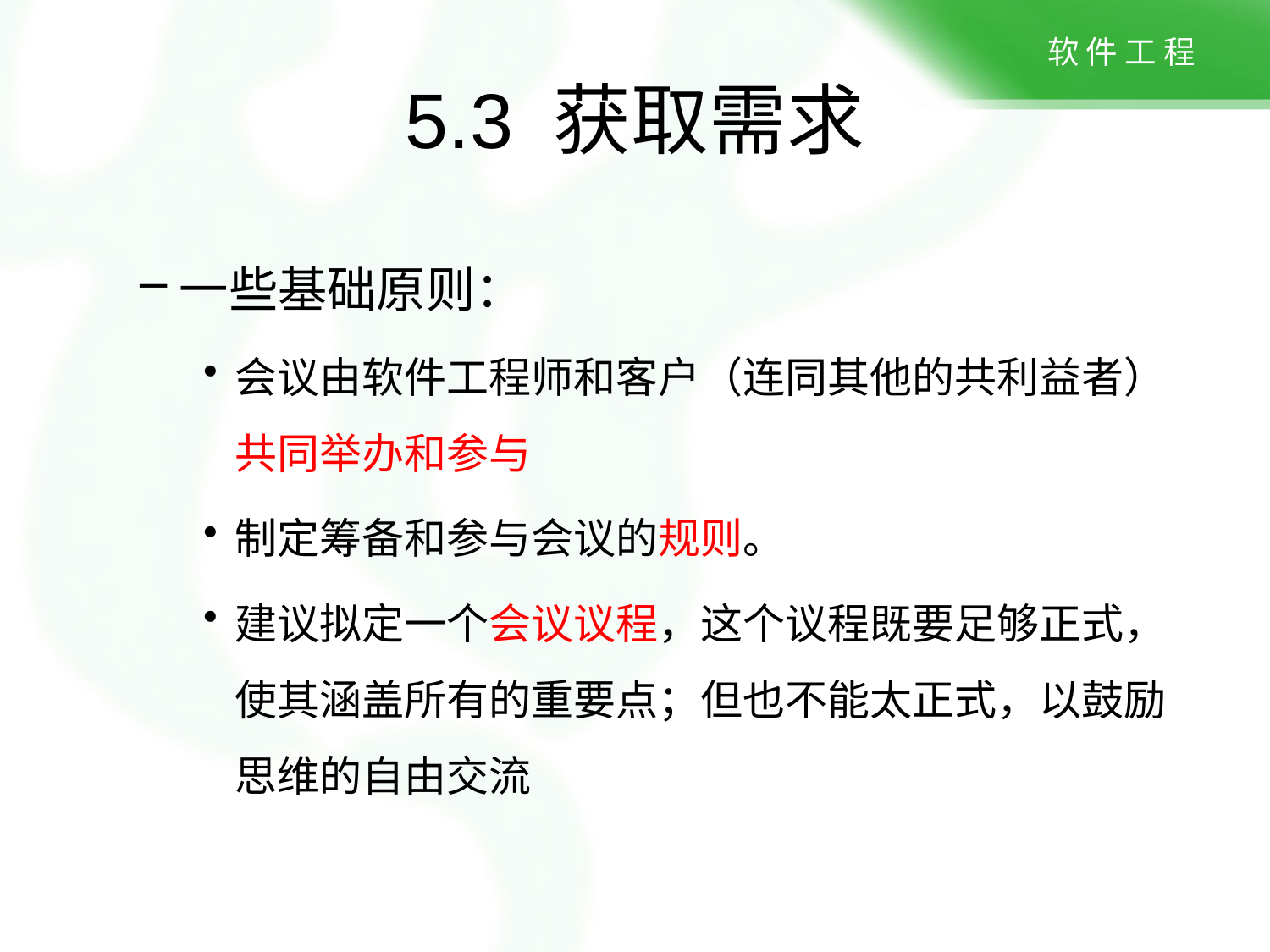

# 5.3 获取需求
一些基础原则：
会议由软件工程师和客户（连同其他的共利益者）共同举办和参与
制定筹备和参与会议的规则。
建议拟定一个会议议程，这个议程既要足够正式，使其涵盖所有的重要点；但也不能太正式，以鼓励思维的自由交流